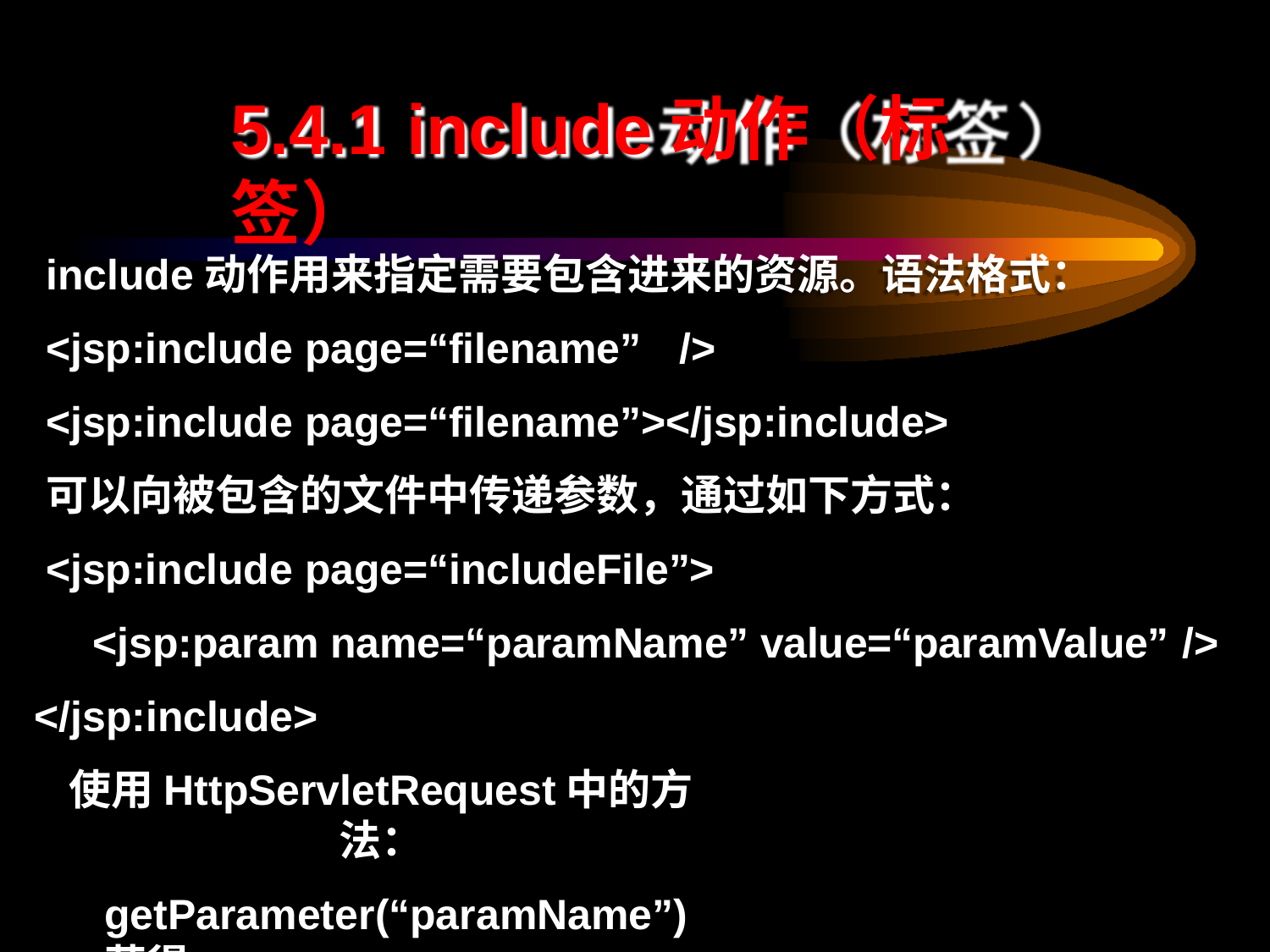

# 5.4.1 include动作（标签）

include动作用来指定需要包含进来的资源。语法格式：
<jsp:include page=“filename”	/>
<jsp:include page=“filename”></jsp:include>
可以向被包含的文件中传递参数，通过如下方式：
<jsp:include page=“includeFile”>
<jsp:param name=“paramName” value=“paramValue” />
</jsp:include>
使用HttpServletRequest中的方法：
getParameter(“paramName”)获得。